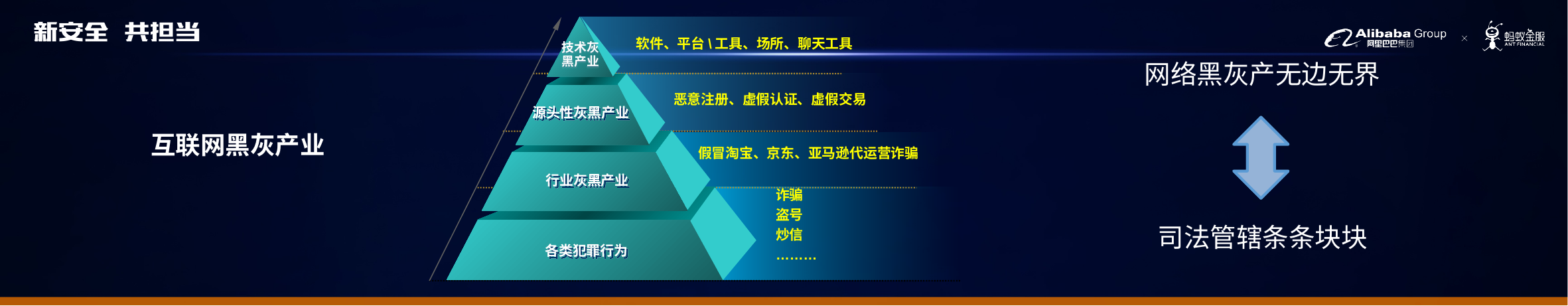

软件、平台\工具、场所、聊天工具
技术灰
黑产业

恶意注册、虚假认证、虚假交易

源头性灰黑产业

假冒淘宝、京东、亚马逊代运营诈骗

行业灰黑产业
诈骗
盗号
炒信
………

各类犯罪行为

网络黑灰产无边无界

互联网黑灰产业
司法管辖条条块块